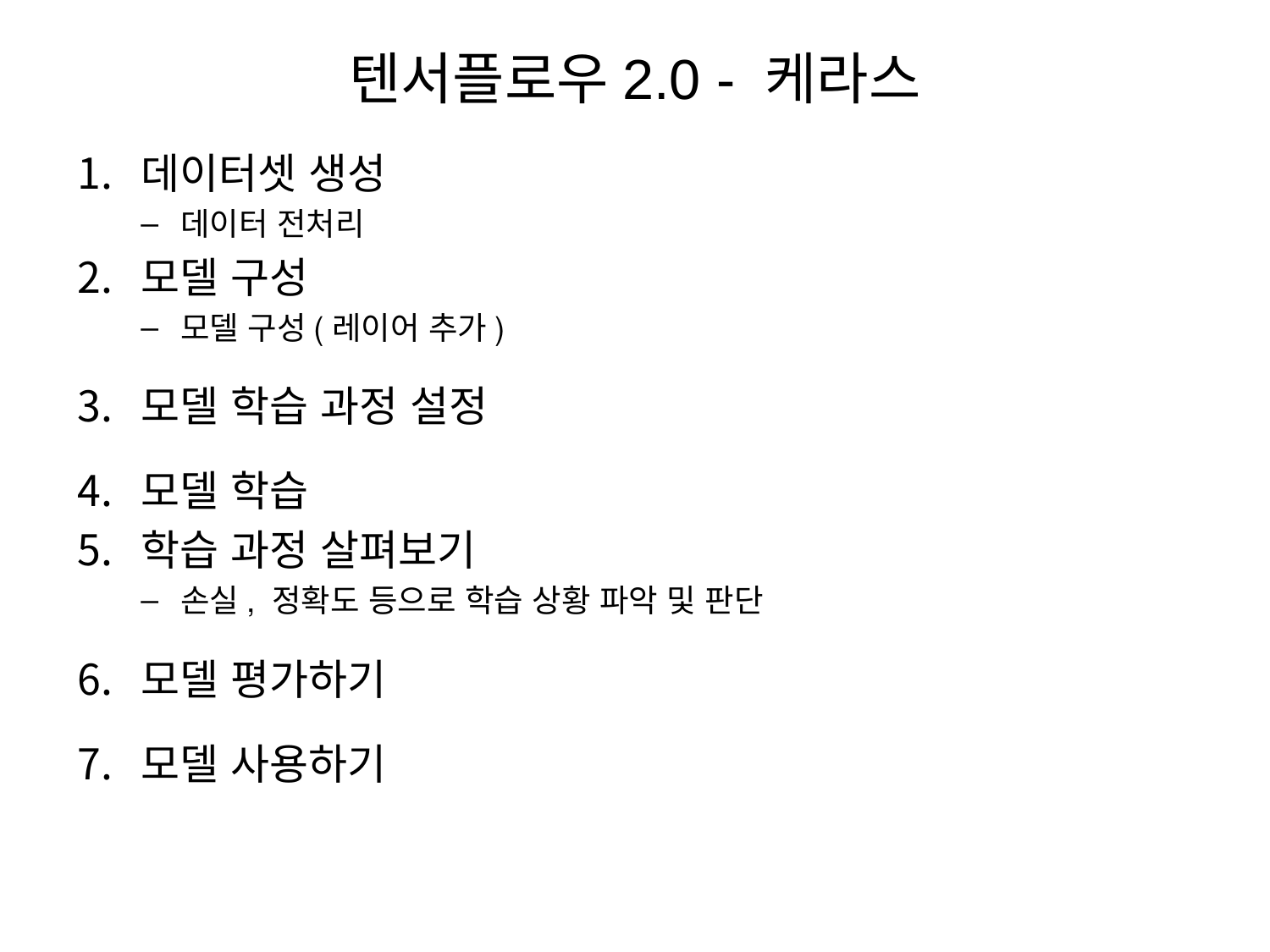

# 텐서플로우2.0 - 케라스
데이터셋 생성
데이터 전처리
모델 구성
모델 구성(레이어 추가)
모델 학습 과정 설정
모델 학습
학습 과정 살펴보기
손실, 정확도 등으로 학습 상황 파악 및 판단
모델 평가하기
모델 사용하기